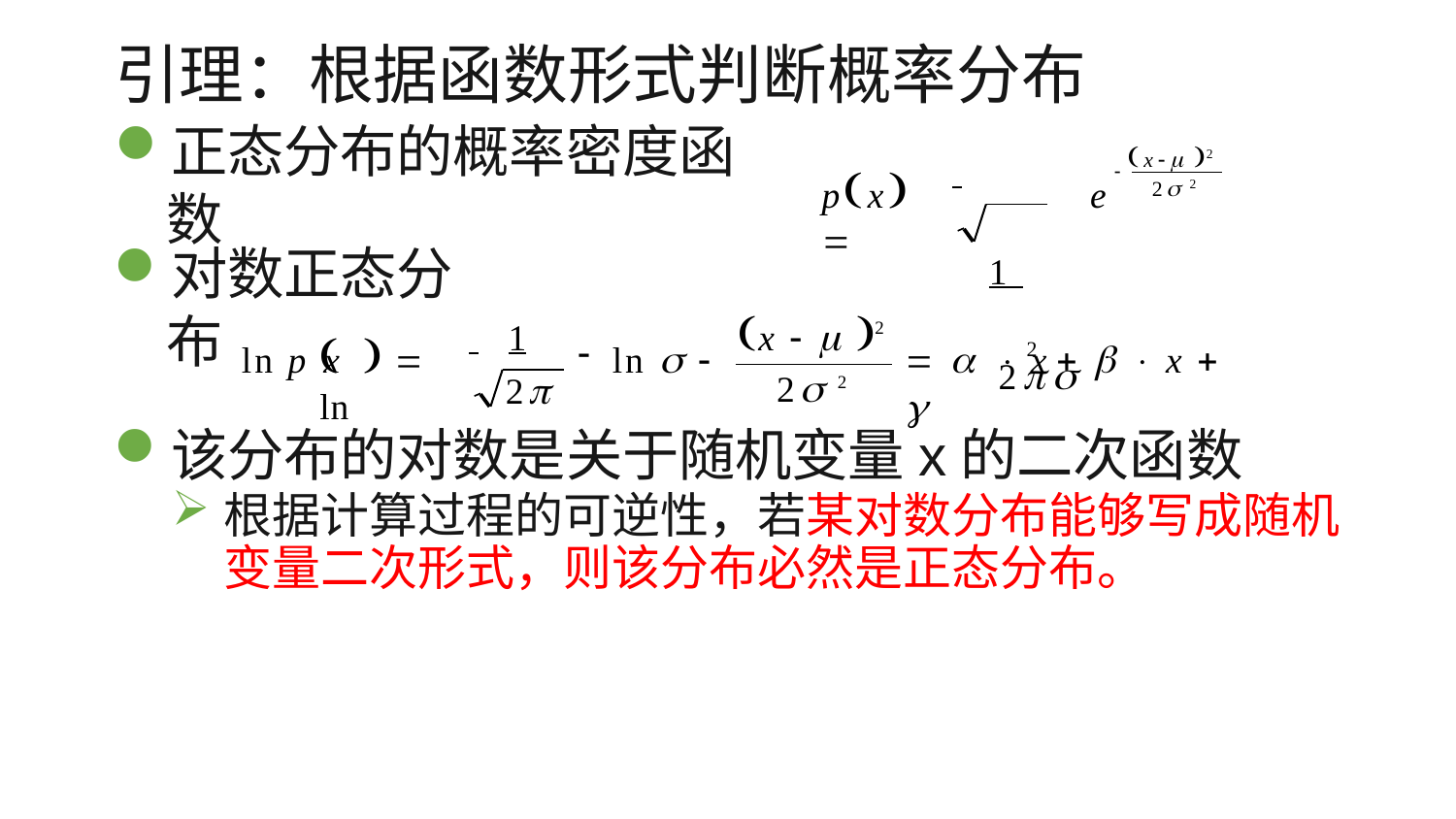

# 引理：根据函数形式判断概率分布
正态分布的概率密度函数
−(x−μ )2
 		1 	 2πσ
p(x) =
e
2σ 2

对数正态分布
(x − μ )2
2σ 2
 	1
2π
(	) = ln
ln σ −
= α ⋅ x	+ β ⋅ x + γ
2
ln p x

该分布的对数是关于随机变量x的二次函数
根据计算过程的可逆性，若某对数分布能够写成随机 变量二次形式，则该分布必然是正态分布。